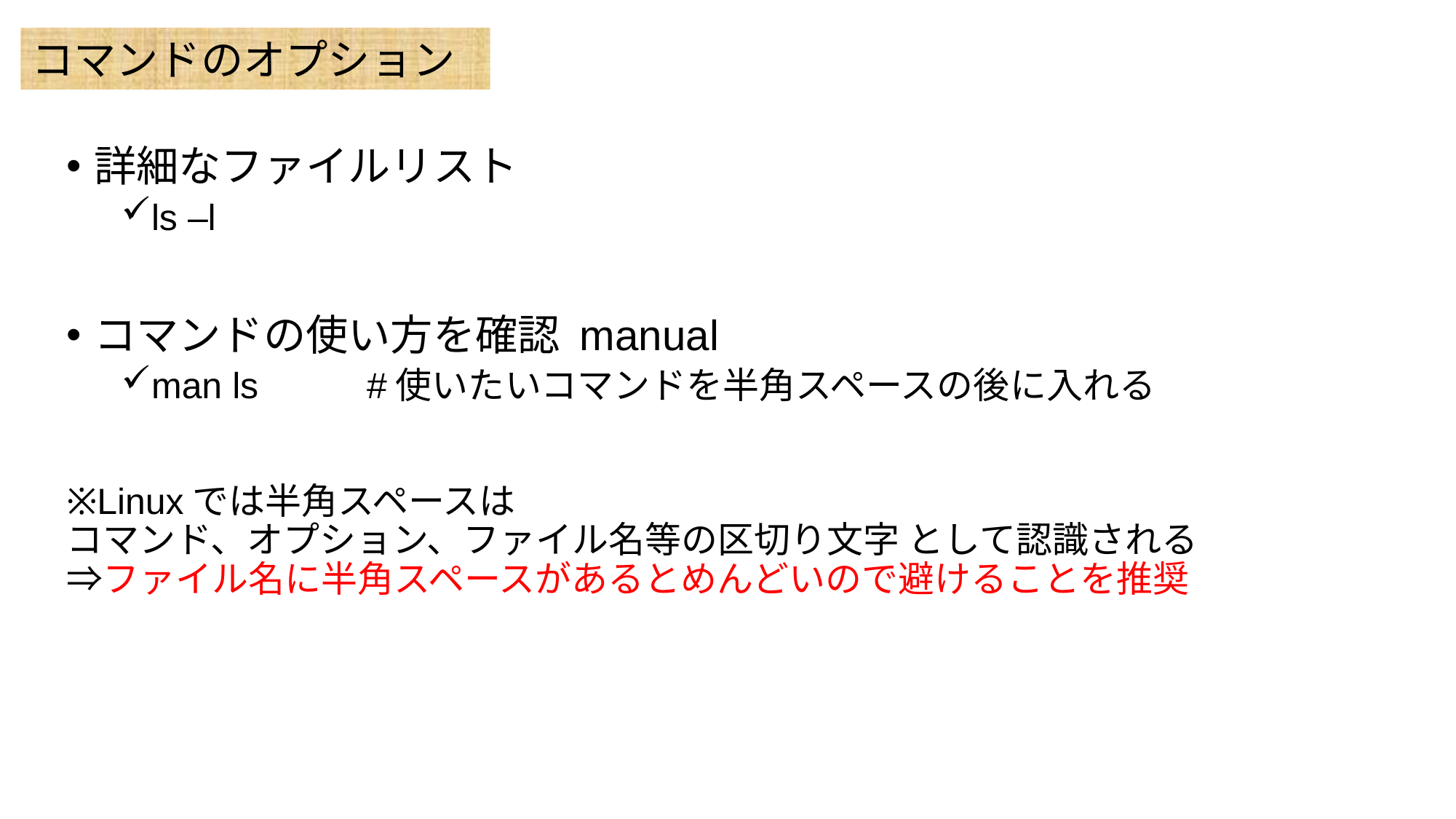

コマンドのオプション
詳細なファイルリスト
ls –l

コマンドの使い方を確認 manual
man ls	#使いたいコマンドを半角スペースの後に入れる

※Linuxでは半角スペースは
コマンド、オプション、ファイル名等の区切り文字 として認識される
⇒ファイル名に半角スペースがあるとめんどいので避けることを推奨